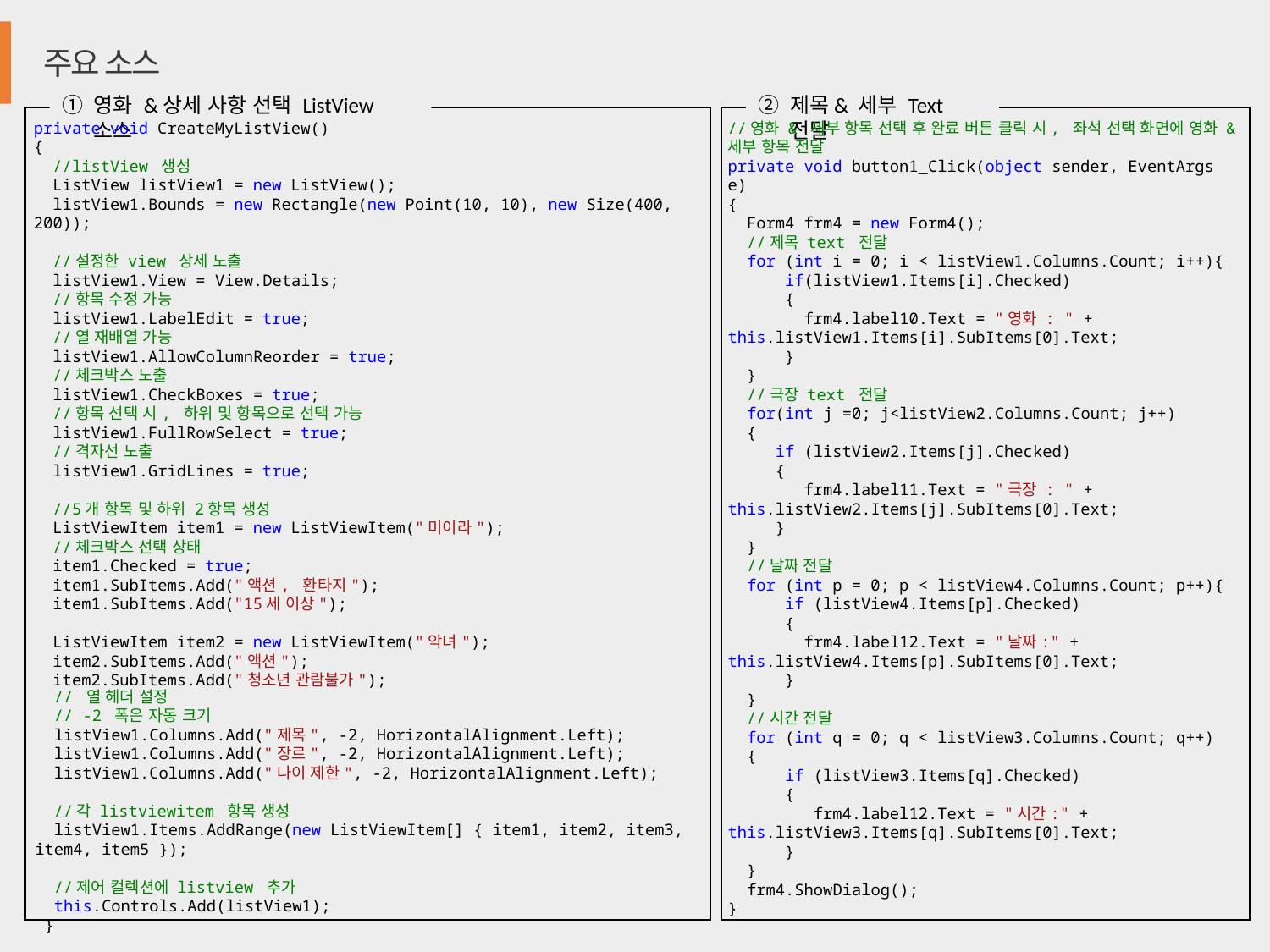

주요 소스
영화 &상세 사항 선택 ListView 소스

제목& 세부 Text 전달

private void CreateMyListView()
{
  //listView 생성
  ListView listView1 = new ListView();
  listView1.Bounds = new Rectangle(new Point(10, 10), new Size(400, 200));

  //설정한 view 상세 노출
  listView1.View = View.Details;
  //항목 수정 가능
  listView1.LabelEdit = true;
  //열 재배열 가능
  listView1.AllowColumnReorder = true;
  //체크박스 노출
  listView1.CheckBoxes = true;
  //항목 선택 시, 하위 및 항목으로 선택 가능
  listView1.FullRowSelect = true;
  //격자선 노출
  listView1.GridLines = true;

  //5개 항목 및 하위 2항목 생성
  ListViewItem item1 = new ListViewItem("미이라");
  //체크박스 선택 상태
  item1.Checked = true;
  item1.SubItems.Add("액션, 환타지");
  item1.SubItems.Add("15세 이상");

  ListViewItem item2 = new ListViewItem("악녀");
  item2.SubItems.Add("액션");
  item2.SubItems.Add("청소년 관람불가");
  // 열 헤더 설정
  // -2 폭은 자동 크기
  listView1.Columns.Add("제목", -2, HorizontalAlignment.Left);
  listView1.Columns.Add("장르", -2, HorizontalAlignment.Left);
  listView1.Columns.Add("나이 제한", -2, HorizontalAlignment.Left);

  //각 listviewitem 항목 생성
  listView1.Items.AddRange(new ListViewItem[] { item1, item2, item3, item4, item5 });

  //제어 컬렉션에 listview 추가
  this.Controls.Add(listView1);
 }
//영화 & 세부 항목 선택 후 완료 버튼 클릭 시, 좌석 선택 화면에 영화 & 세부 항목 전달
private void button1_Click(object sender, EventArgs e)
{
  Form4 frm4 = new Form4();
  //제목 text 전달
  for (int i = 0; i < listView1.Columns.Count; i++){
      if(listView1.Items[i].Checked)
      {
        frm4.label10.Text = "영화 : " + this.listView1.Items[i].SubItems[0].Text;
      }
  }
  //극장 text 전달
  for(int j =0; j<listView2.Columns.Count; j++)
  {
     if (listView2.Items[j].Checked)
     {
        frm4.label11.Text = "극장 : " + this.listView2.Items[j].SubItems[0].Text;
     }
  }
  //날짜 전달
  for (int p = 0; p < listView4.Columns.Count; p++){
      if (listView4.Items[p].Checked)
      {
        frm4.label12.Text = "날짜:" + this.listView4.Items[p].SubItems[0].Text;
      }
  }
  //시간 전달
  for (int q = 0; q < listView3.Columns.Count; q++)
  {
      if (listView3.Items[q].Checked)
      {
         frm4.label12.Text = "시간:" + this.listView3.Items[q].SubItems[0].Text;
      }
  }
  frm4.ShowDialog();
}